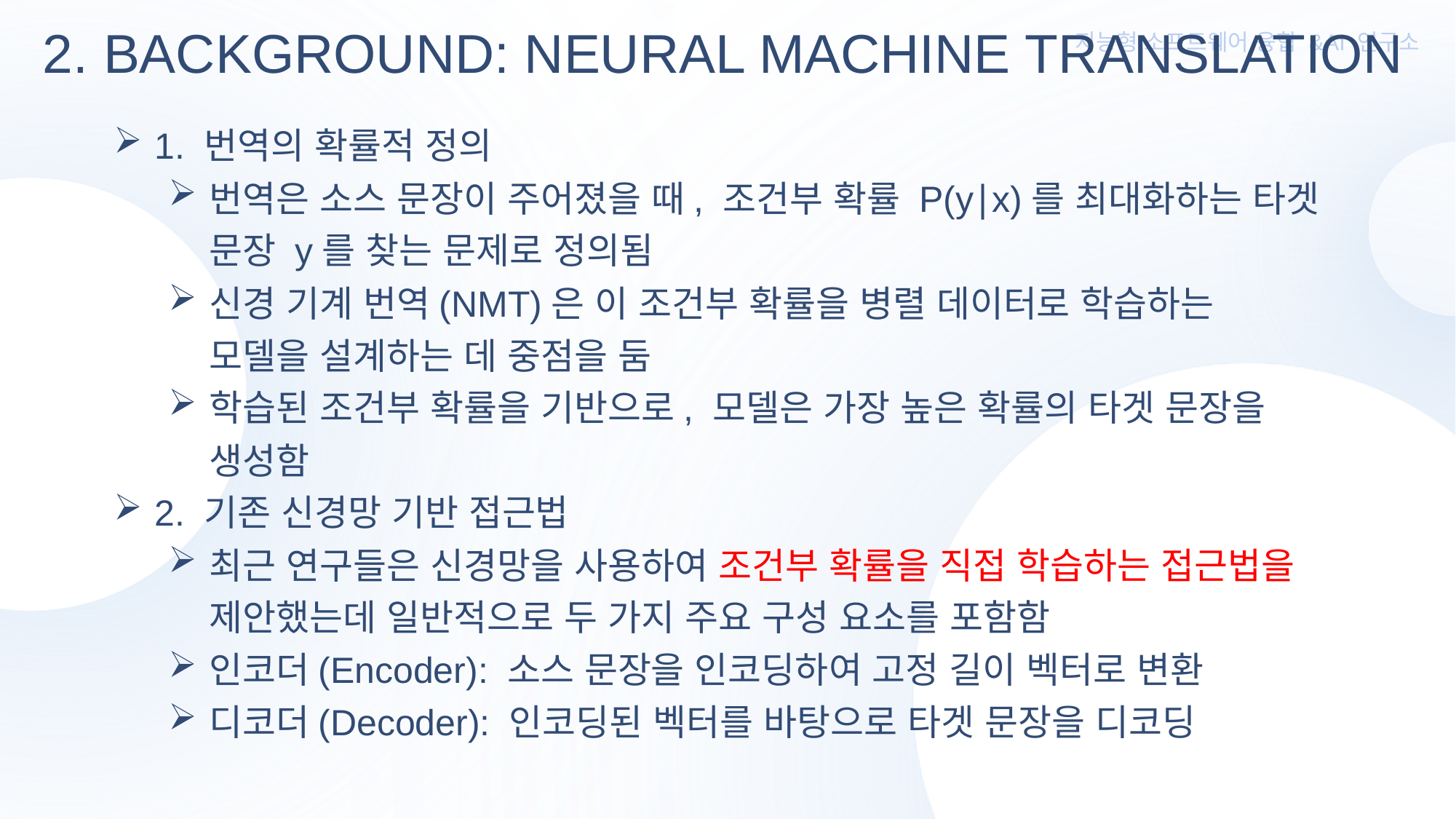

2. BACKGROUND: NEURAL MACHINE TRANSLATION
1. 번역의 확률적 정의
번역은 소스 문장이 주어졌을 때, 조건부 확률 P(y∣x)를 최대화하는 타겟 문장 y를 찾는 문제로 정의됨
신경 기계 번역(NMT)은 이 조건부 확률을 병렬 데이터로 학습하는 모델을 설계하는 데 중점을 둠
학습된 조건부 확률을 기반으로, 모델은 가장 높은 확률의 타겟 문장을 생성함
2. 기존 신경망 기반 접근법
최근 연구들은 신경망을 사용하여 조건부 확률을 직접 학습하는 접근법을 제안했는데 일반적으로 두 가지 주요 구성 요소를 포함함
인코더(Encoder): 소스 문장을 인코딩하여 고정 길이 벡터로 변환
디코더(Decoder): 인코딩된 벡터를 바탕으로 타겟 문장을 디코딩